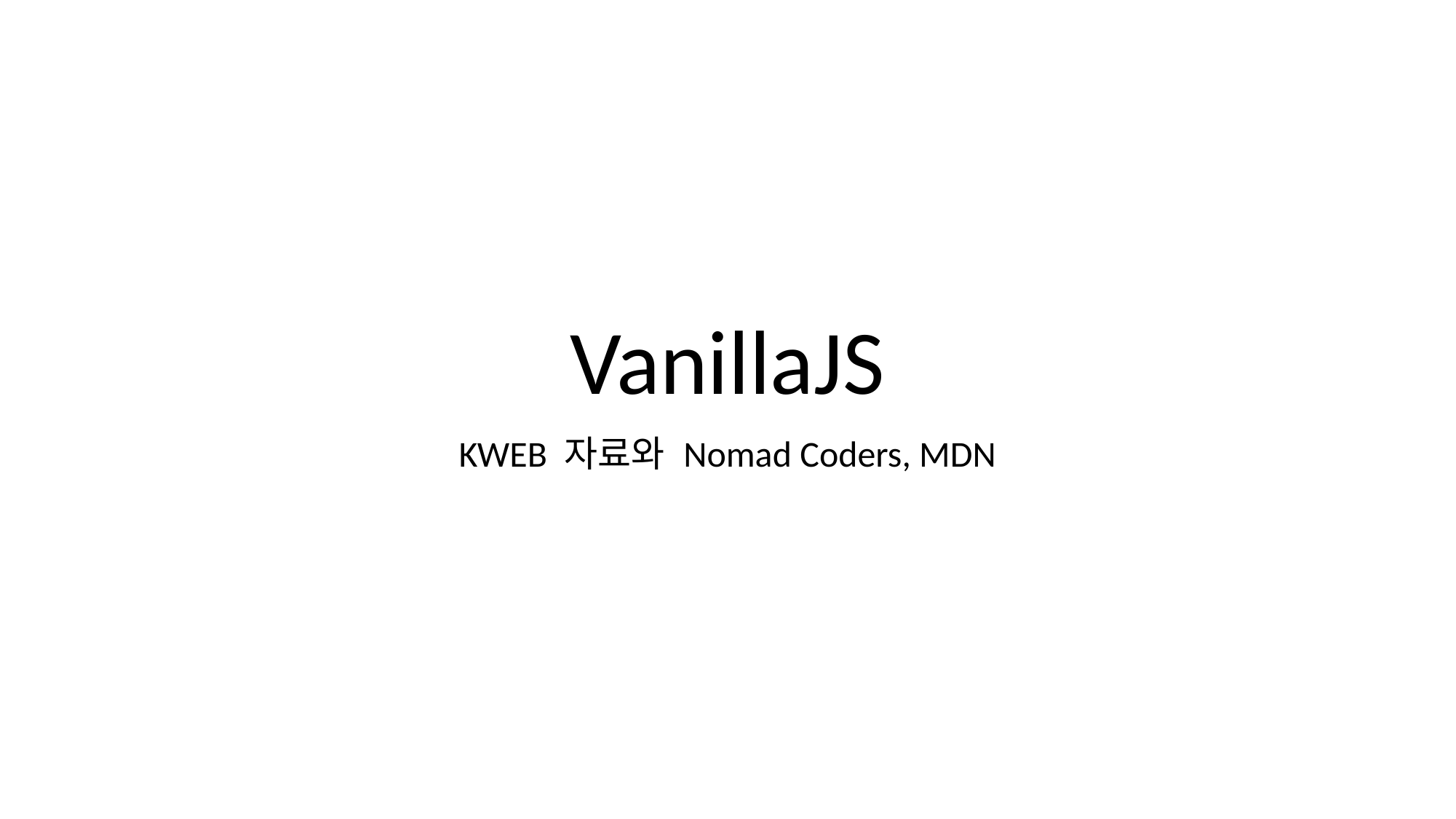

# VanillaJS
KWEB 자료와 Nomad Coders, MDN